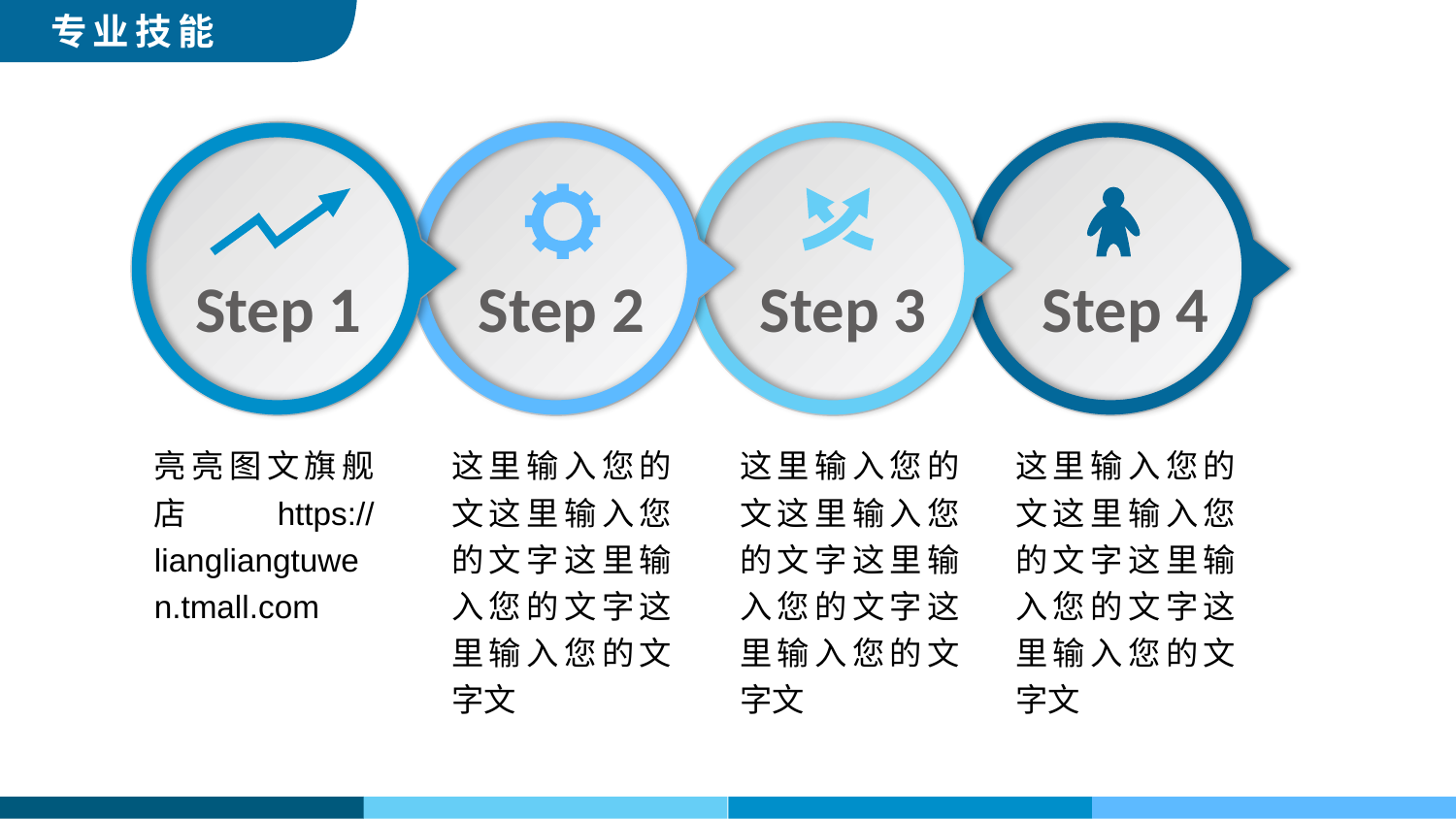

专业技能

Step 2

Step 4

Step 3

Step 1
亮亮图文旗舰店https://liangliangtuwen.tmall.com
这里输入您的文这里输入您的文字这里输入您的文字这里输入您的文字文
这里输入您的文这里输入您的文字这里输入您的文字这里输入您的文字文
这里输入您的文这里输入您的文字这里输入您的文字这里输入您的文字文